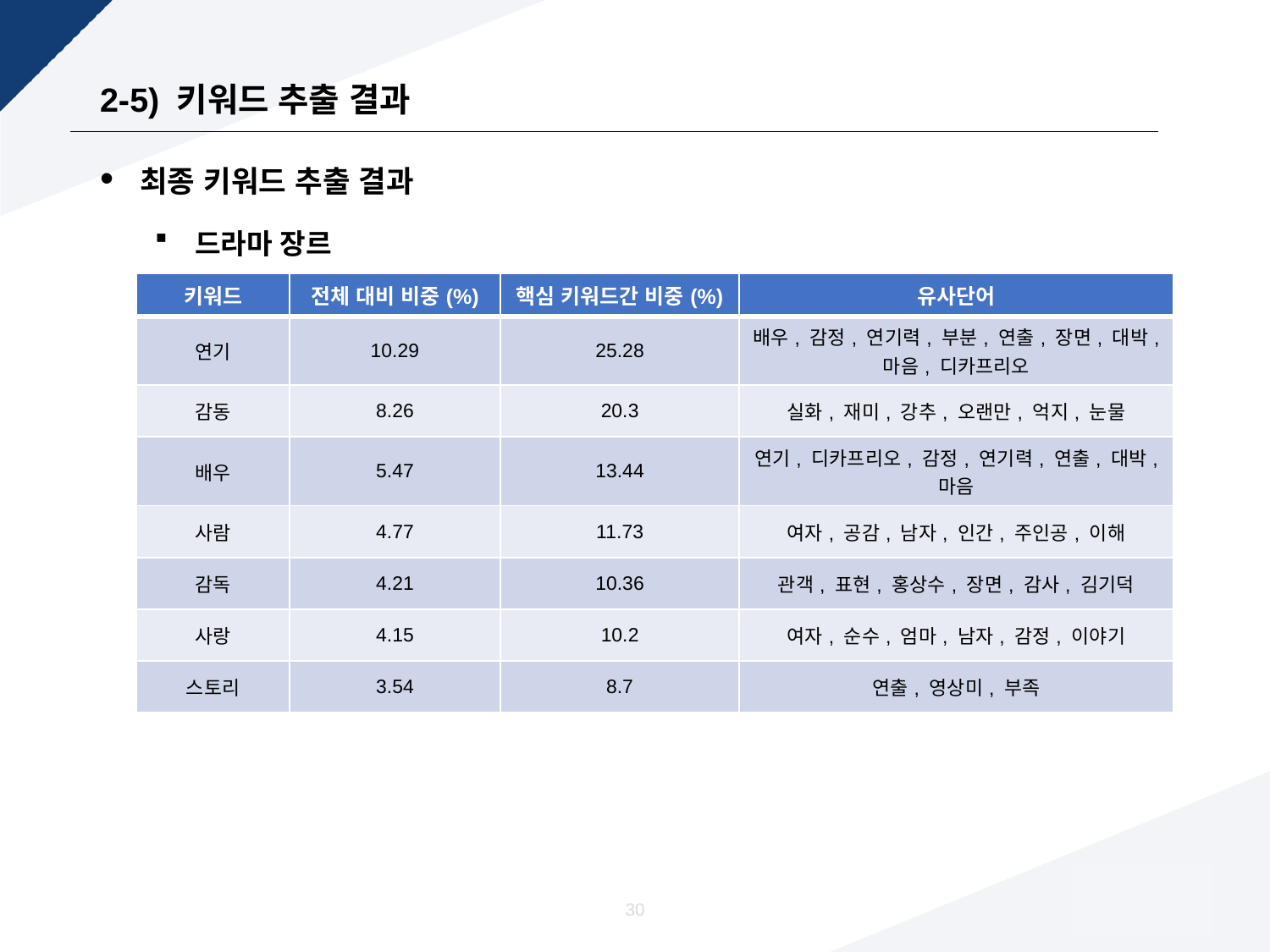

# 2-5) 키워드 추출 결과
최종 키워드 추출 결과
드라마 장르
| 키워드 | 전체 대비 비중(%) | 핵심 키워드간 비중(%) | 유사단어 |
| --- | --- | --- | --- |
| 연기 | 10.29 | 25.28 | 배우, 감정, 연기력, 부분, 연출, 장면, 대박, 마음, 디카프리오 |
| 감동 | 8.26 | 20.3 | 실화, 재미, 강추, 오랜만, 억지, 눈물 |
| 배우 | 5.47 | 13.44 | 연기, 디카프리오, 감정, 연기력, 연출, 대박, 마음 |
| 사람 | 4.77 | 11.73 | 여자, 공감, 남자, 인간, 주인공, 이해 |
| 감독 | 4.21 | 10.36 | 관객, 표현, 홍상수, 장면, 감사, 김기덕 |
| 사랑 | 4.15 | 10.2 | 여자, 순수, 엄마, 남자, 감정, 이야기 |
| 스토리 | 3.54 | 8.7 | 연출, 영상미, 부족 |